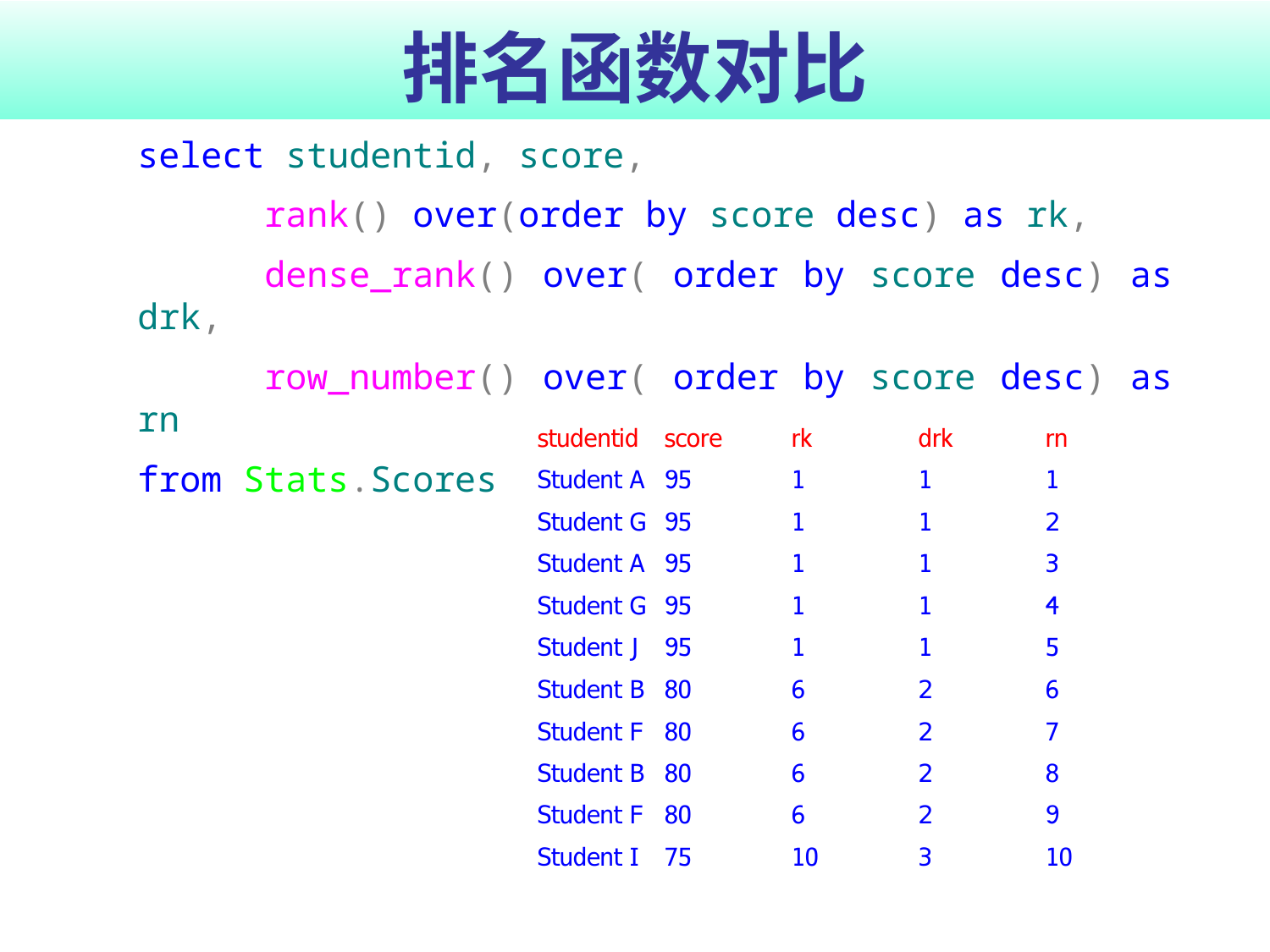

# 排名函数对比
select studentid, score,
	rank() over(order by score desc) as rk,
	dense_rank() over( order by score desc) as drk,
	row_number() over( order by score desc) as rn
from Stats.Scores
studentid	score	rk	drk	rn
Student A	95	1	1	1
Student G	95	1	1	2
Student A	95	1	1	3
Student G	95	1	1	4
Student J	95	1	1	5
Student B	80	6	2	6
Student F	80	6	2	7
Student B	80	6	2	8
Student F	80	6	2	9
Student I	75	10	3	10